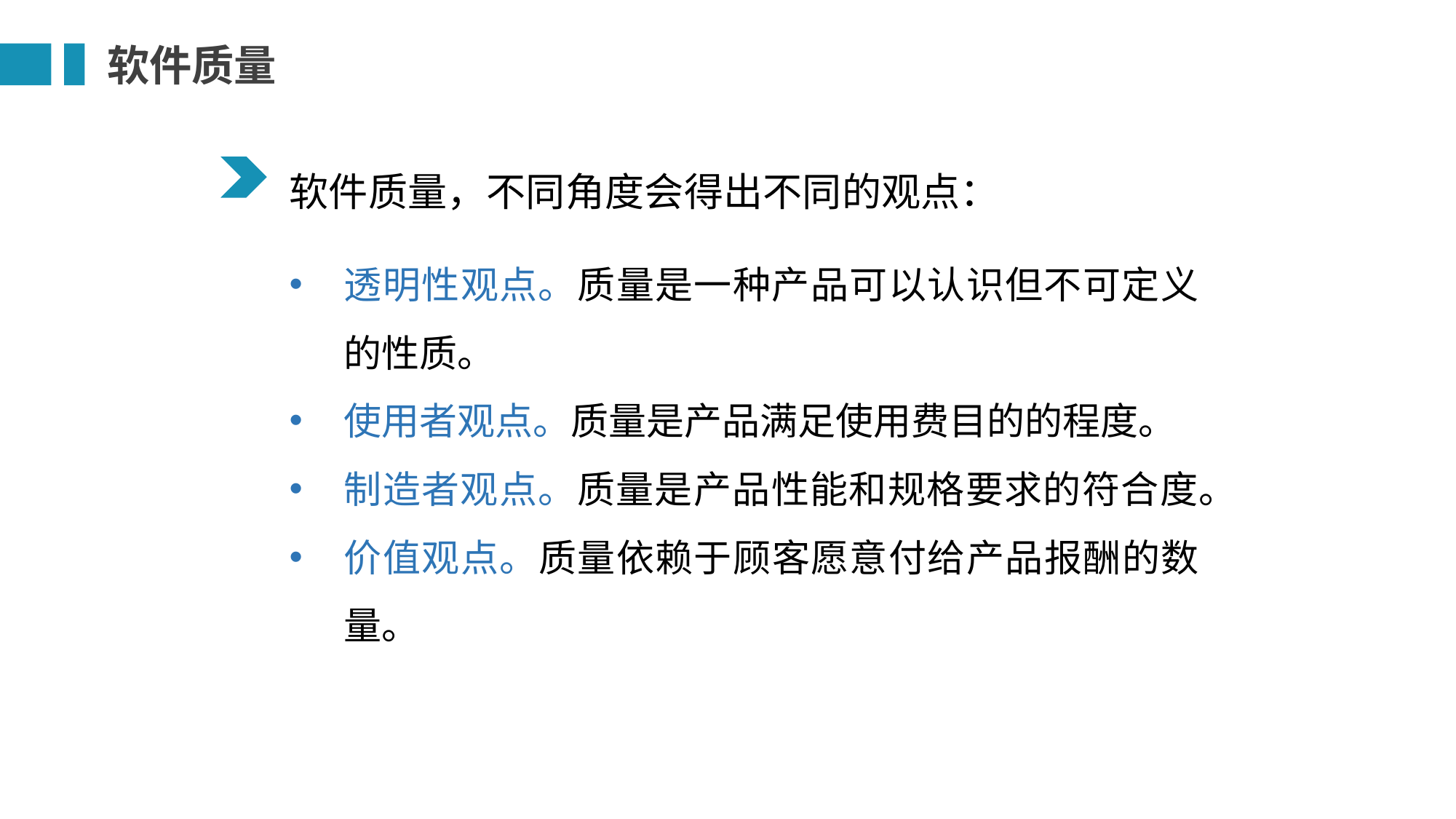

软件质量

软件质量，不同角度会得出不同的观点：

透明性观点。质量是一种产品可以认识但不可定义的性质。
使用者观点。质量是产品满足使用费目的的程度。
制造者观点。质量是产品性能和规格要求的符合度。
价值观点。质量依赖于顾客愿意付给产品报酬的数量。
42